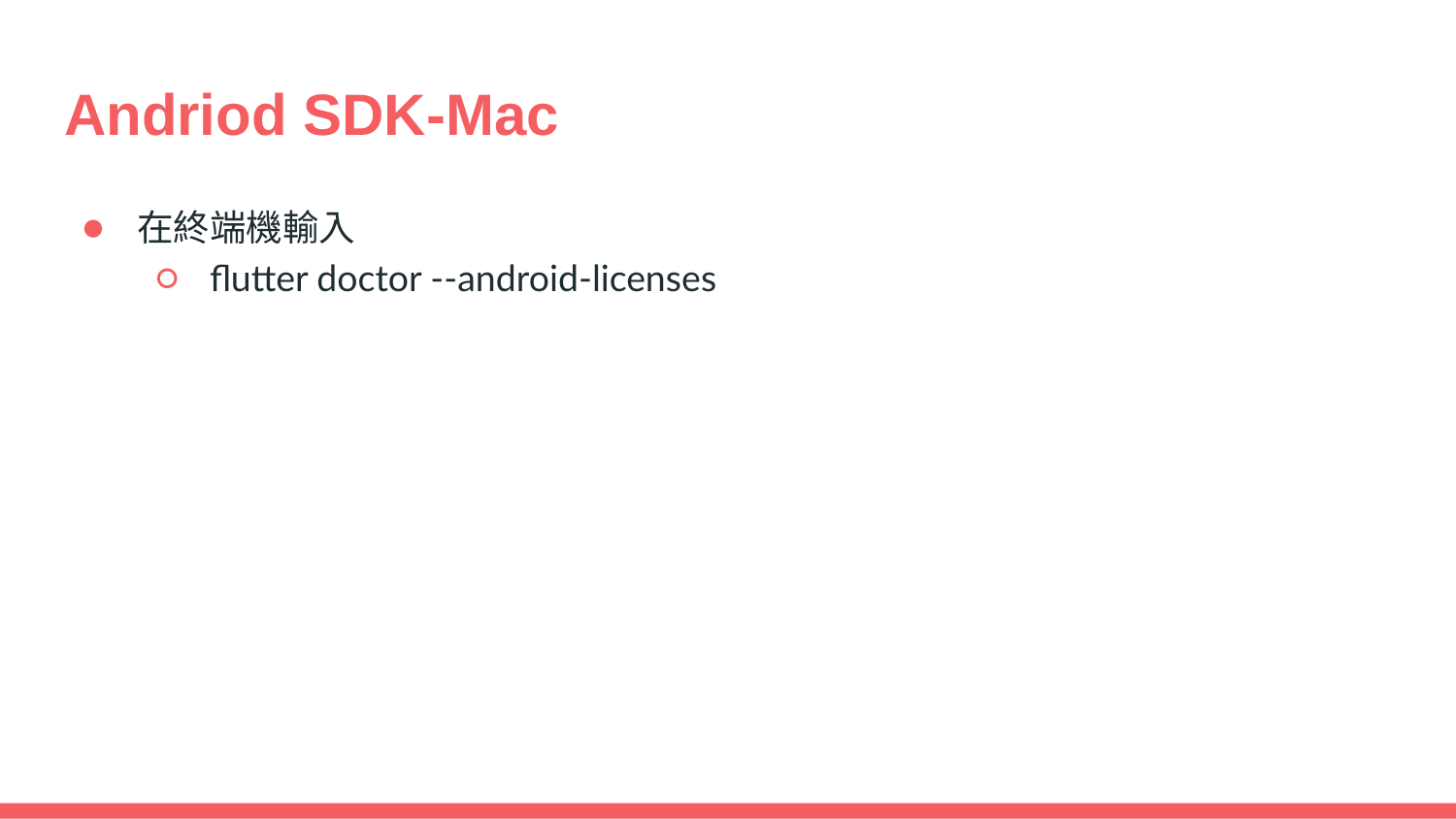

# Andriod SDK-Mac
在終端機輸入
flutter doctor --android-licenses